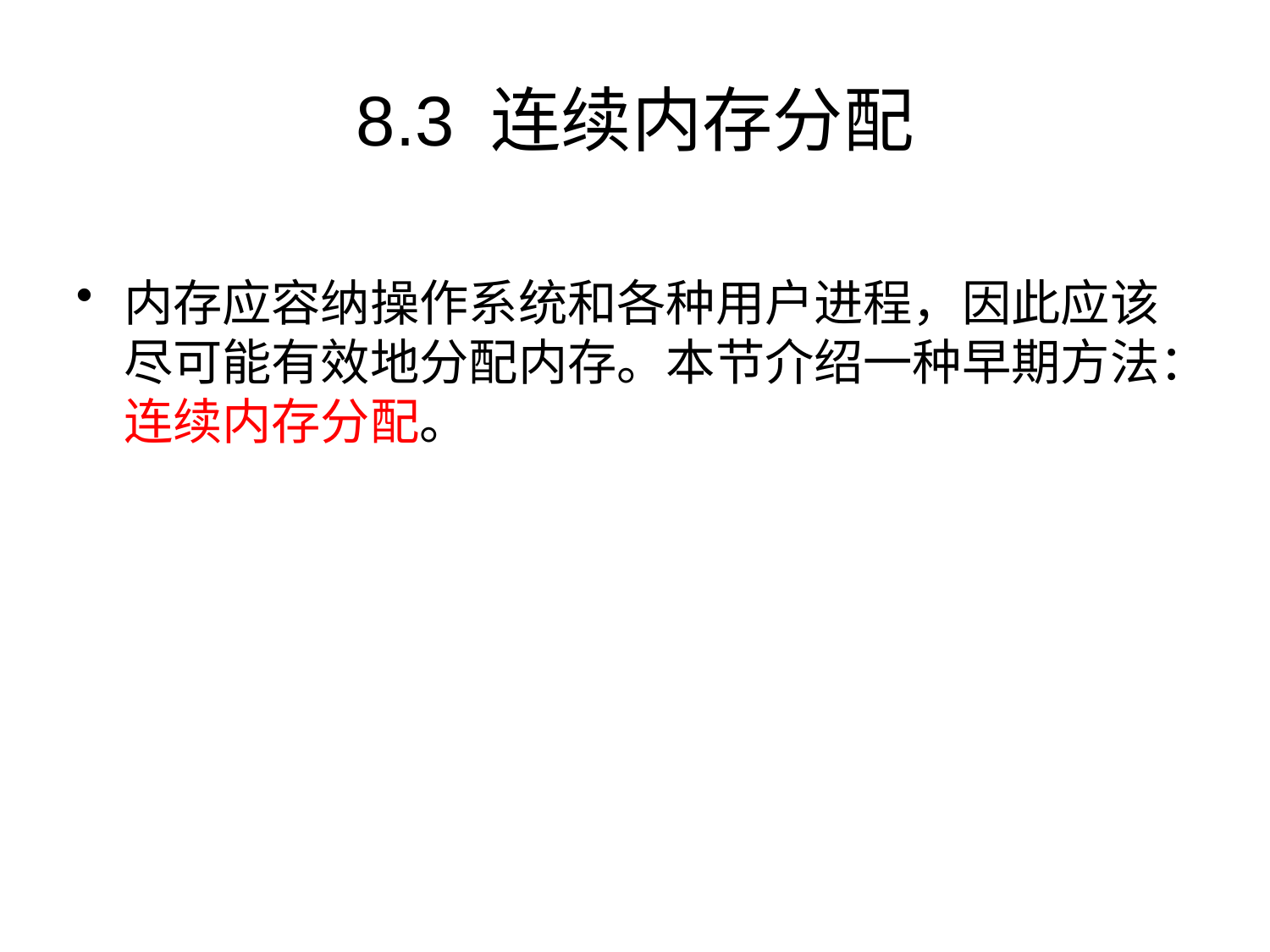

# 8.3 连续内存分配

内存应容纳操作系统和各种用户进程，因此应该尽可能有效地分配内存。本节介绍一种早期方法：连续内存分配。